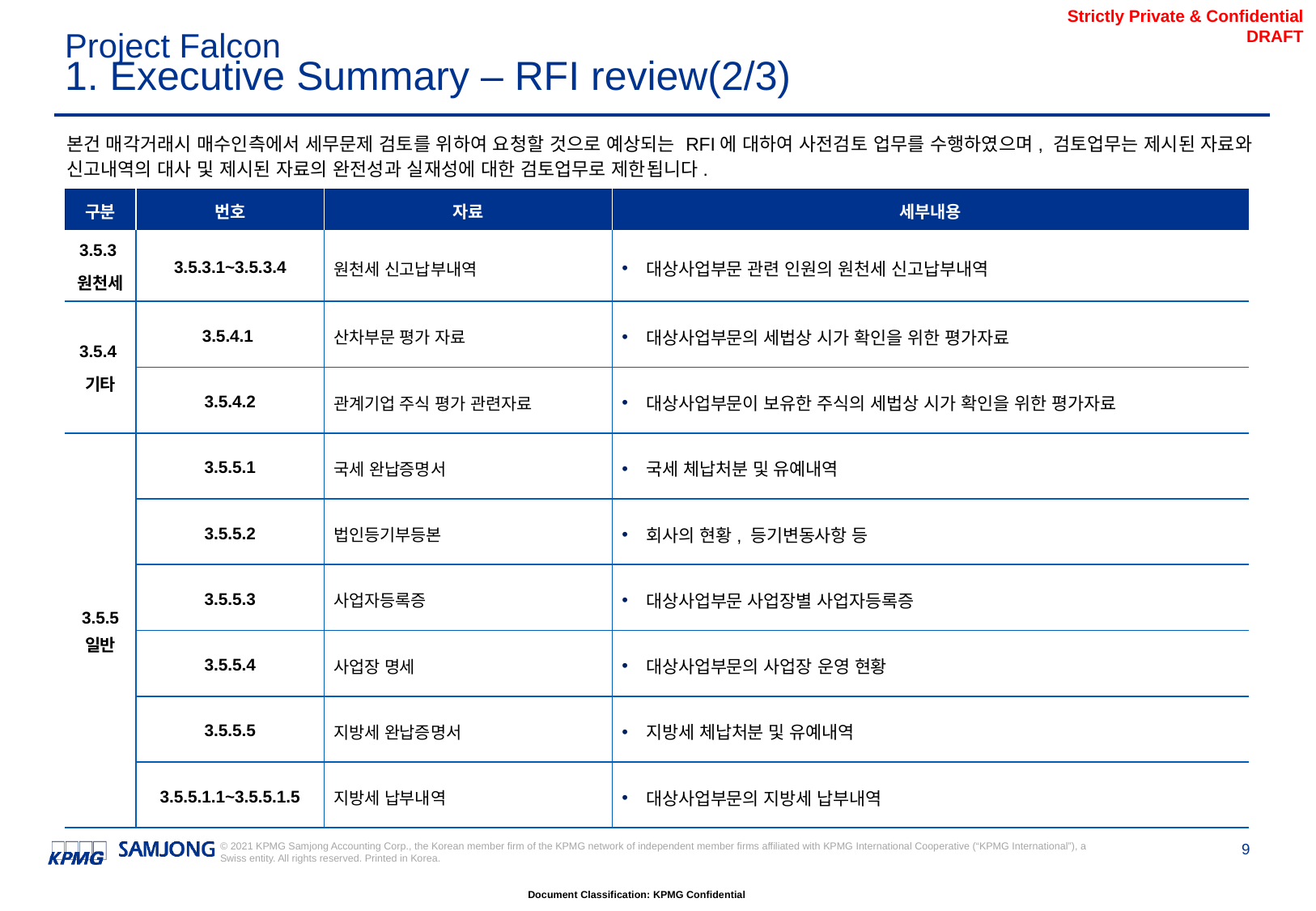

Project Falcon
# 1. Executive Summary – RFI review(2/3)
본건 매각거래시 매수인측에서 세무문제 검토를 위하여 요청할 것으로 예상되는 RFI에 대하여 사전검토 업무를 수행하였으며, 검토업무는 제시된 자료와 신고내역의 대사 및 제시된 자료의 완전성과 실재성에 대한 검토업무로 제한됩니다.
| 구분 | 번호 | 자료 | 세부내용 |
| --- | --- | --- | --- |
| 3.5.3 원천세 | 3.5.3.1~3.5.3.4 | 원천세 신고납부내역 | 대상사업부문 관련 인원의 원천세 신고납부내역 |
| 3.5.4 기타 | 3.5.4.1 | 산차부문 평가 자료 | 대상사업부문의 세법상 시가 확인을 위한 평가자료 |
|  | 3.5.4.2 | 관계기업 주식 평가 관련자료 | 대상사업부문이 보유한 주식의 세법상 시가 확인을 위한 평가자료 |
| 3.5.5 일반 | 3.5.5.1 | 국세 완납증명서 | 국세 체납처분 및 유예내역 |
|  | 3.5.5.2 | 법인등기부등본 | 회사의 현황, 등기변동사항 등 |
|  | 3.5.5.3 | 사업자등록증 | 대상사업부문 사업장별 사업자등록증 |
|  | 3.5.5.4 | 사업장 명세 | 대상사업부문의 사업장 운영 현황 |
|  | 3.5.5.5 | 지방세 완납증명서 | 지방세 체납처분 및 유예내역 |
|  | 3.5.5.1.1~3.5.5.1.5 | 지방세 납부내역 | 대상사업부문의 지방세 납부내역 |